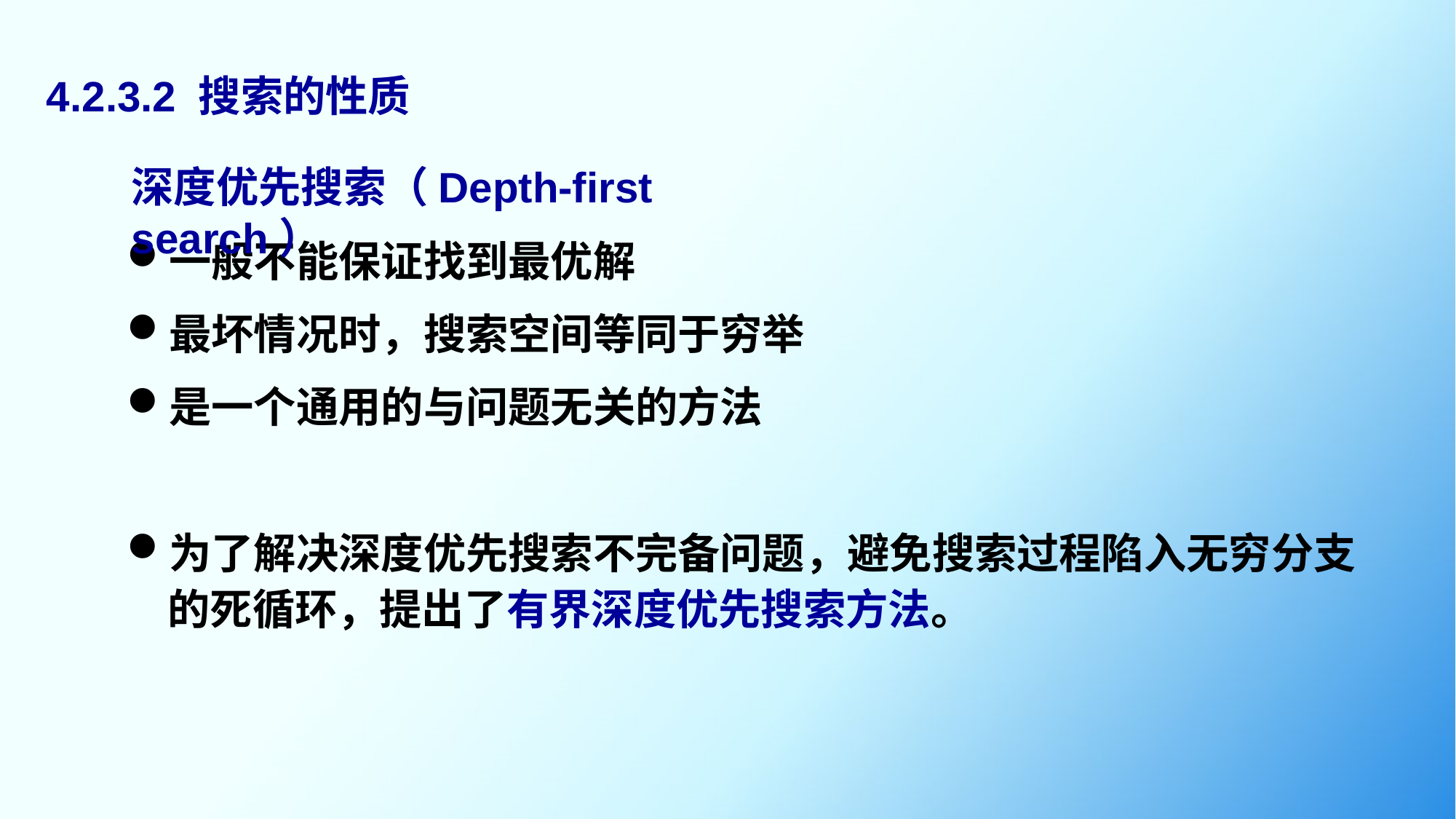

4.2.3.2 搜索的性质
深度优先搜索（Depth-first search）
一般不能保证找到最优解
最坏情况时，搜索空间等同于穷举
是一个通用的与问题无关的方法

为了解决深度优先搜索不完备问题，避免搜索过程陷入无穷分支的死循环，提出了有界深度优先搜索方法。